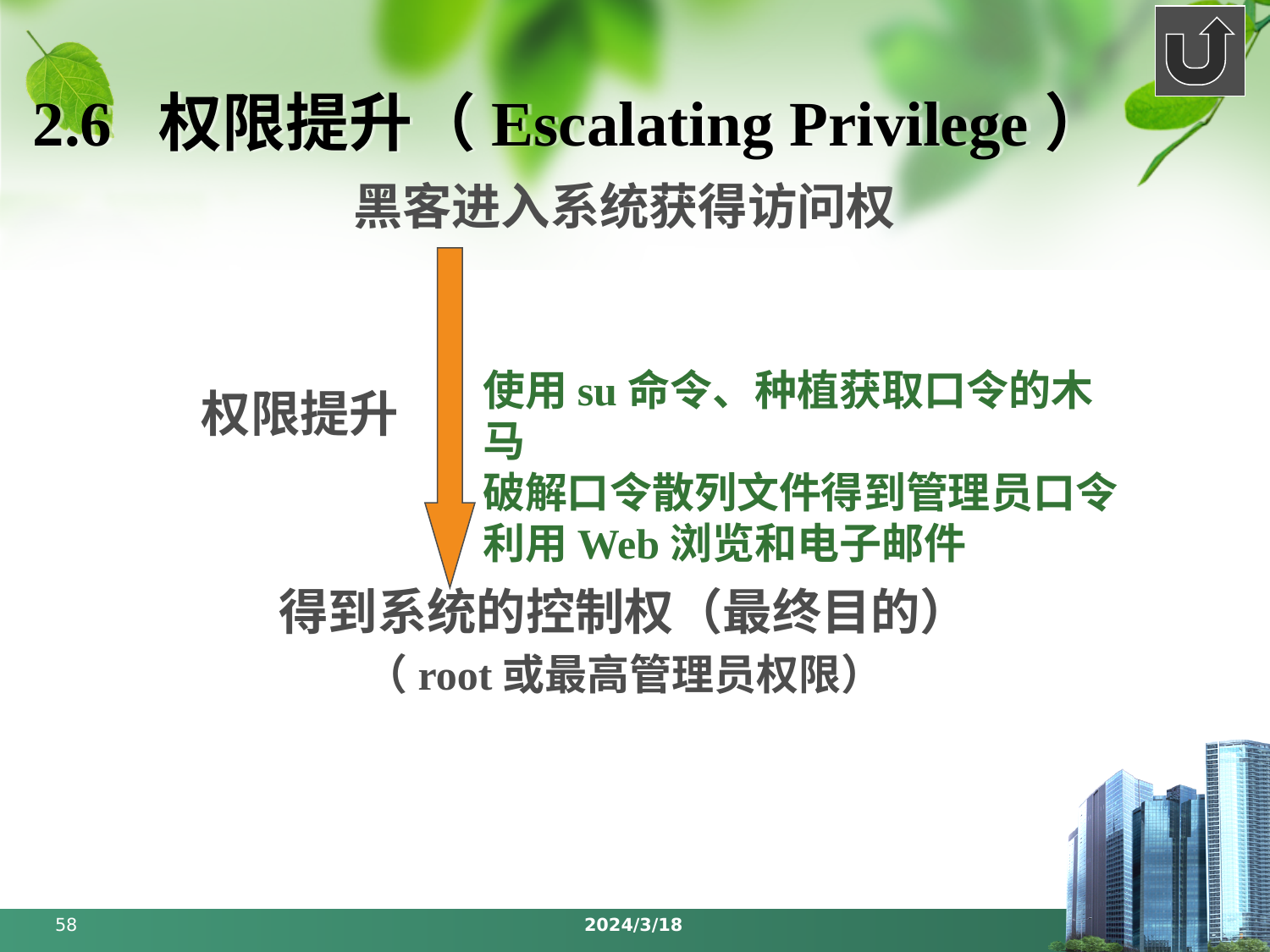

# 2.6  权限提升（Escalating Privilege）
黑客进入系统获得访问权

            权限提升

得到系统的控制权（最终目的）
（root或最高管理员权限）

使用su命令、种植获取口令的木马
破解口令散列文件得到管理员口令
利用Web浏览和电子邮件
58
2024/3/18